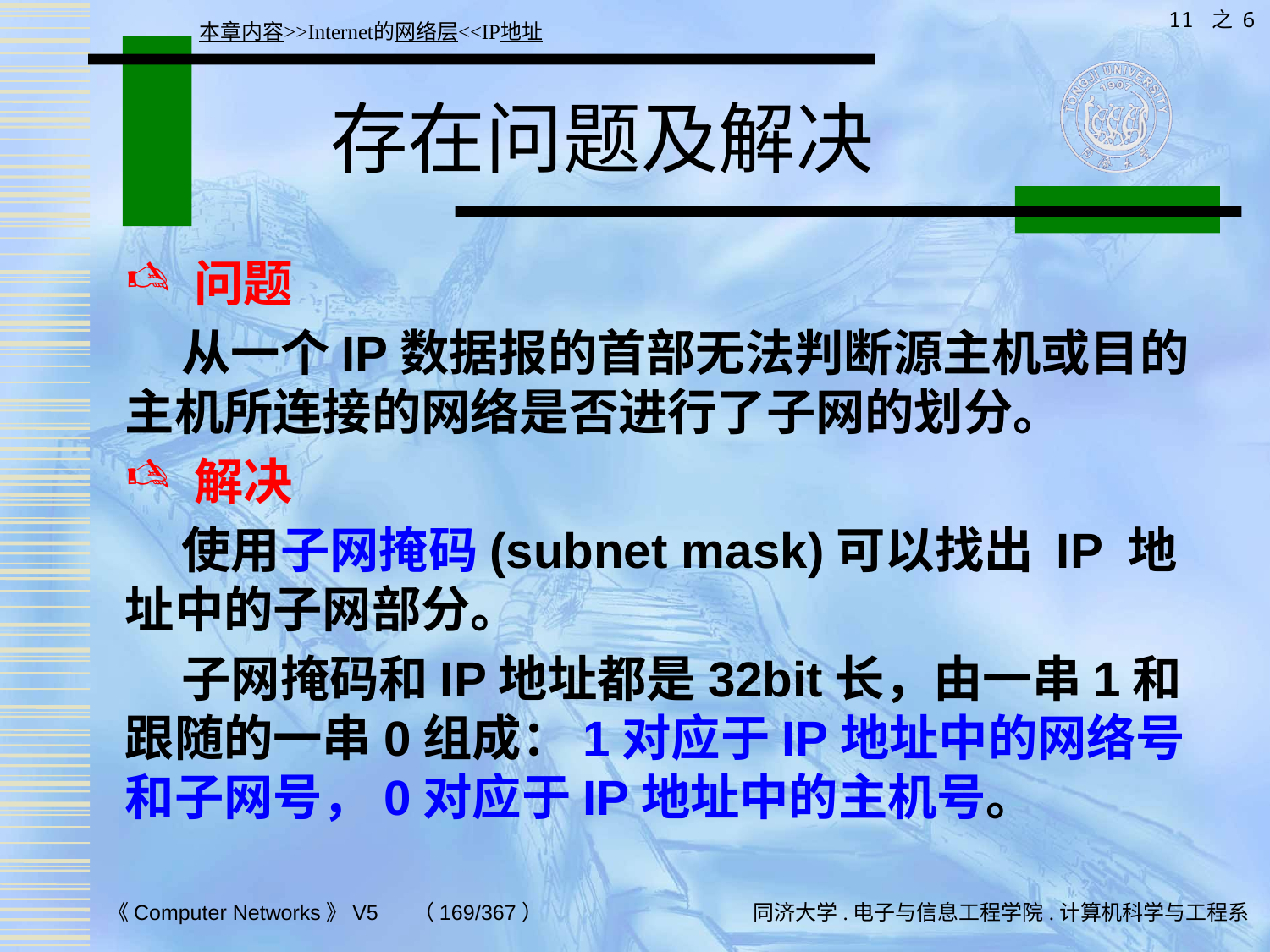

11 之 6
本章内容>>Internet的网络层<<IP地址
# 存在问题及解决
 问题
    从一个IP数据报的首部无法判断源主机或目的主机所连接的网络是否进行了子网的划分。
 解决
    使用子网掩码(subnet mask)可以找出 IP 地址中的子网部分。
    子网掩码和IP地址都是32bit长，由一串1和跟随的一串0组成：1对应于IP地址中的网络号和子网号，0对应于IP地址中的主机号。